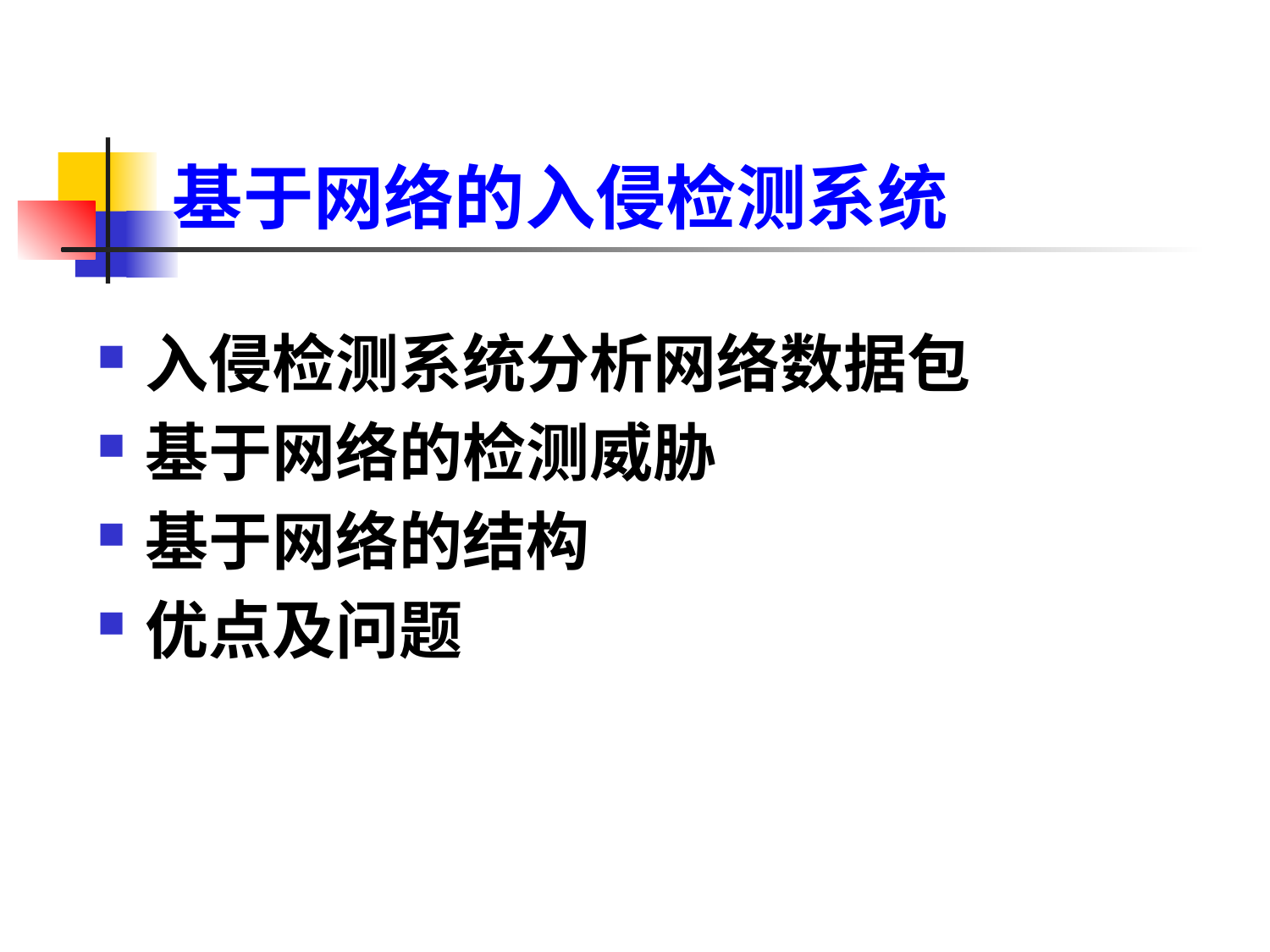

# 基于网络的入侵检测系统
入侵检测系统分析网络数据包
基于网络的检测威胁
基于网络的结构
优点及问题